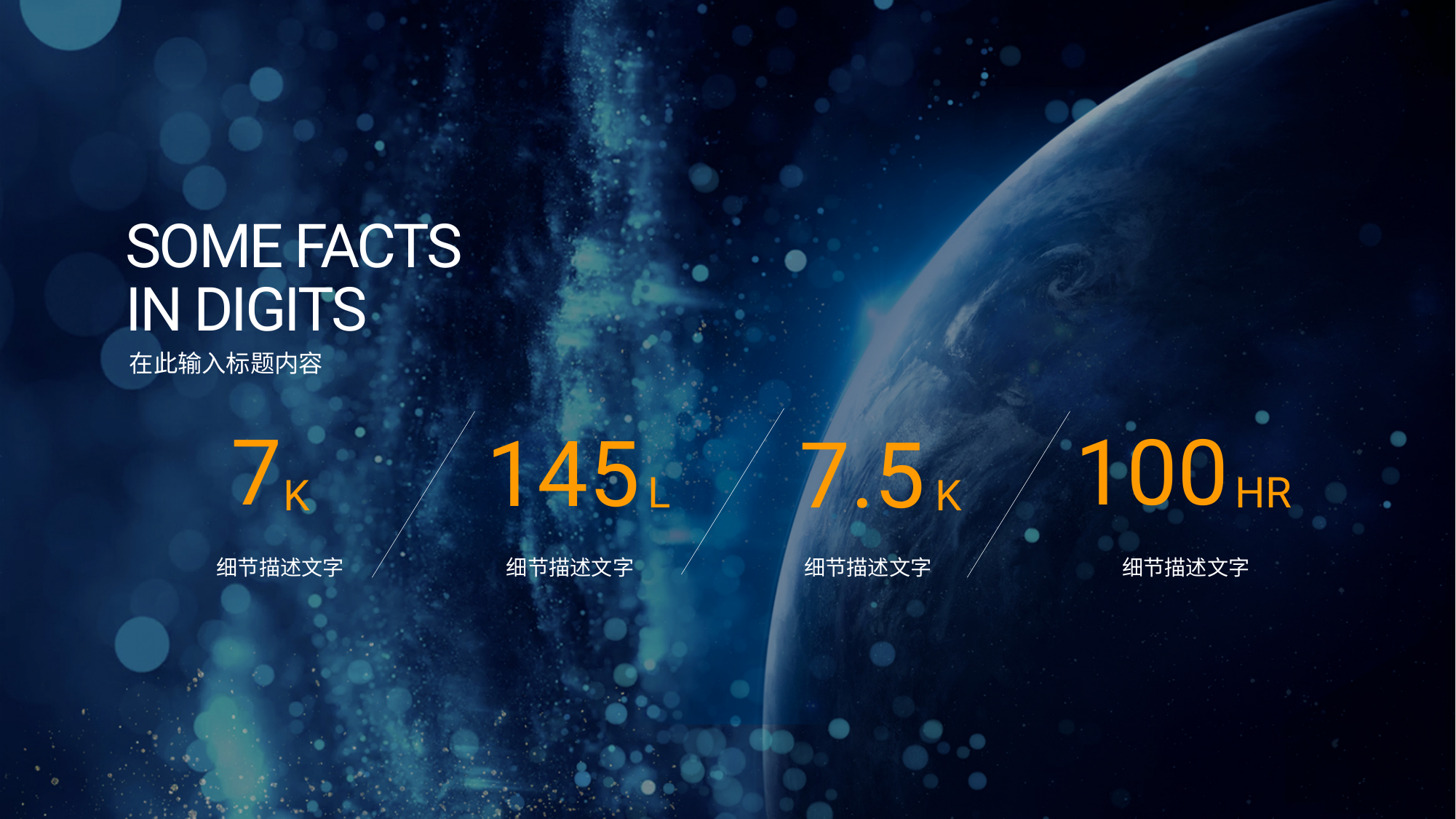

SOME FACTS
IN DIGITS
在此输入标题内容
7
100
145
7.5
L
HR
K
K
细节描述文字
细节描述文字
细节描述文字
细节描述文字